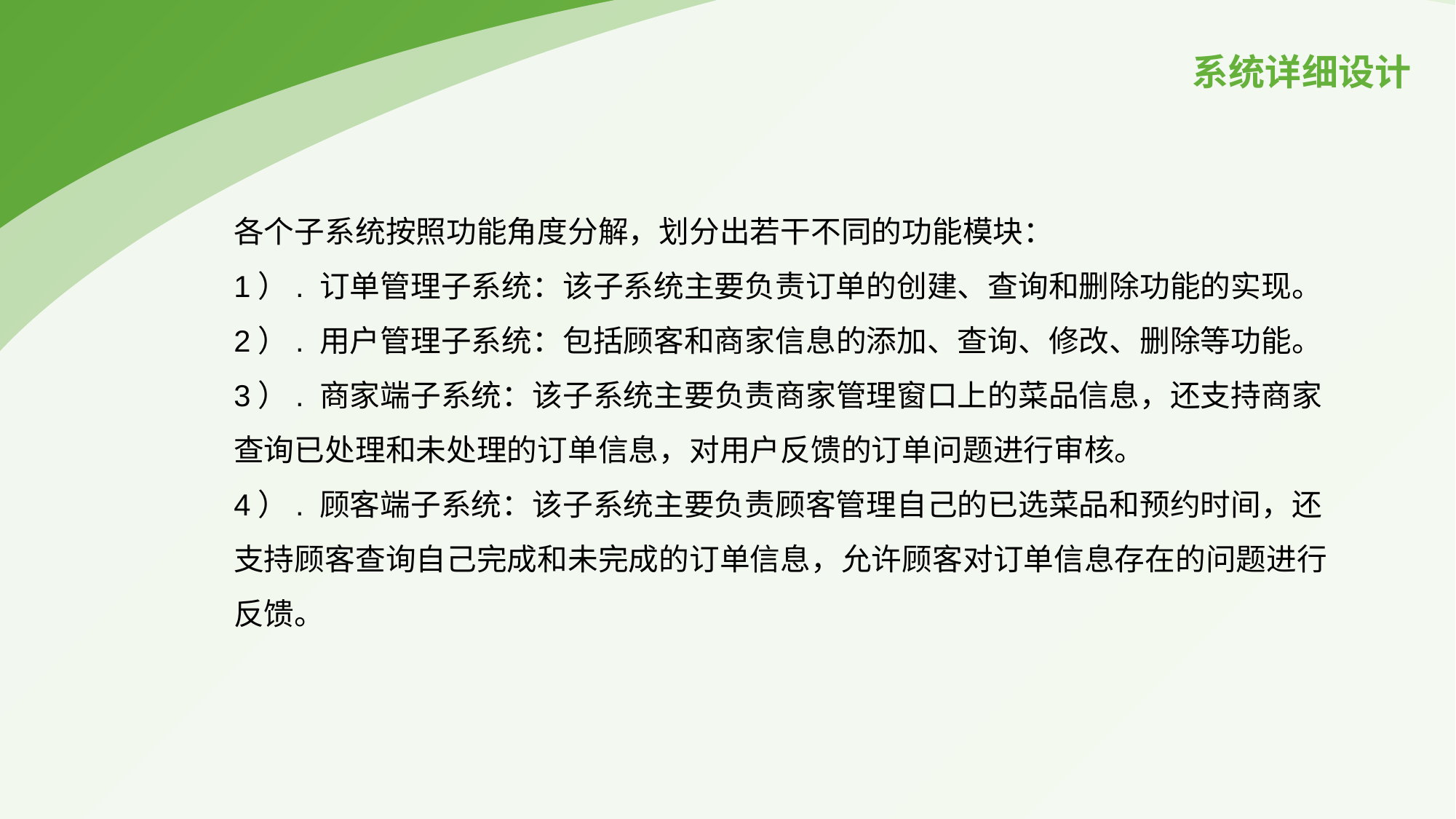

系统详细设计
各个子系统按照功能角度分解，划分出若干不同的功能模块：
1）. 订单管理子系统：该子系统主要负责订单的创建、查询和删除功能的实现。
2）. 用户管理子系统：包括顾客和商家信息的添加、查询、修改、删除等功能。
3）. 商家端子系统：该子系统主要负责商家管理窗口上的菜品信息，还支持商家查询已处理和未处理的订单信息，对用户反馈的订单问题进行审核。
4）. 顾客端子系统：该子系统主要负责顾客管理自己的已选菜品和预约时间，还支持顾客查询自己完成和未完成的订单信息，允许顾客对订单信息存在的问题进行反馈。